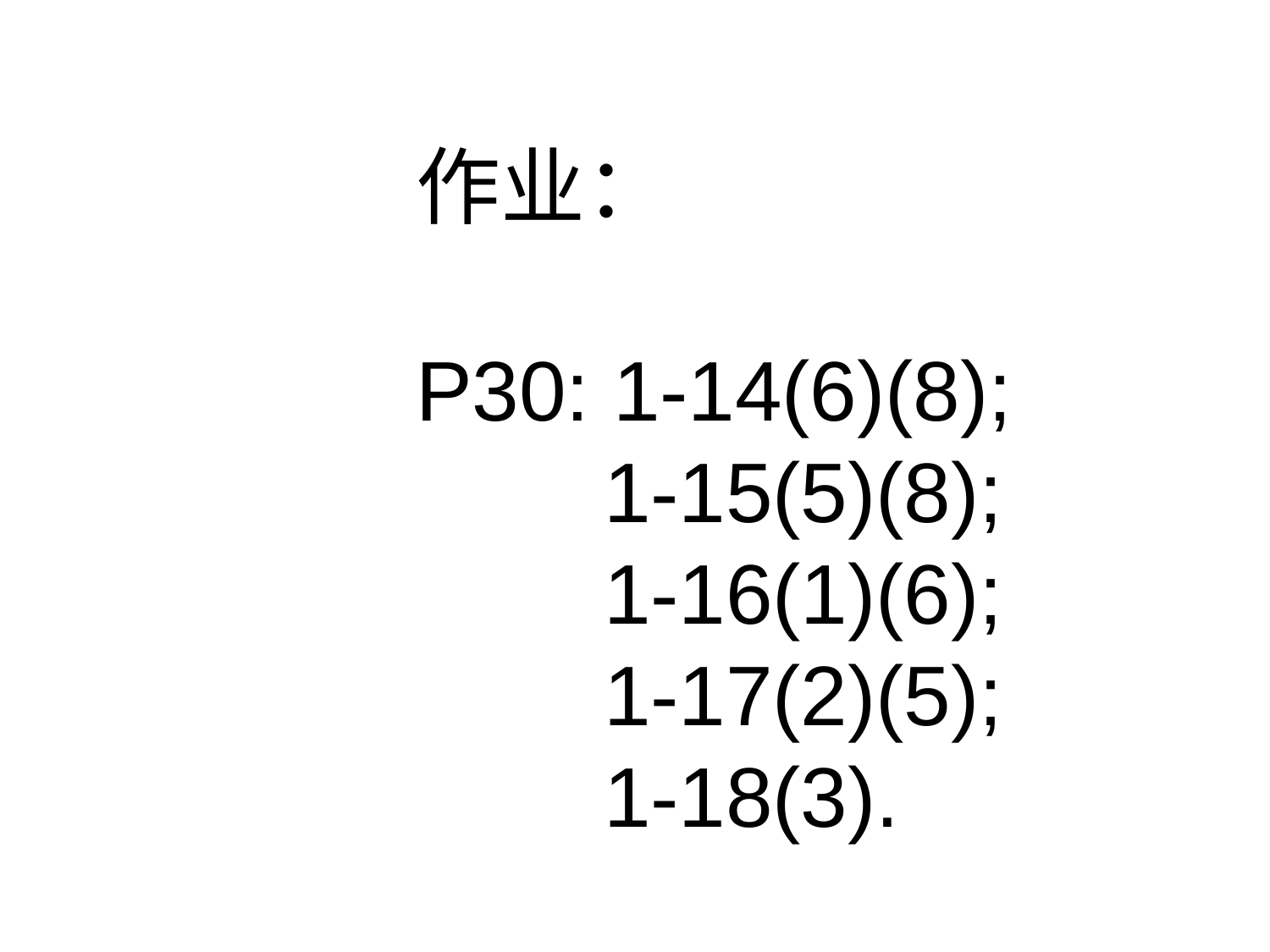

作业：

P30: 1-14(6)(8);
        1-15(5)(8);
        1-16(1)(6);
        1-17(2)(5);
        1-18(3).